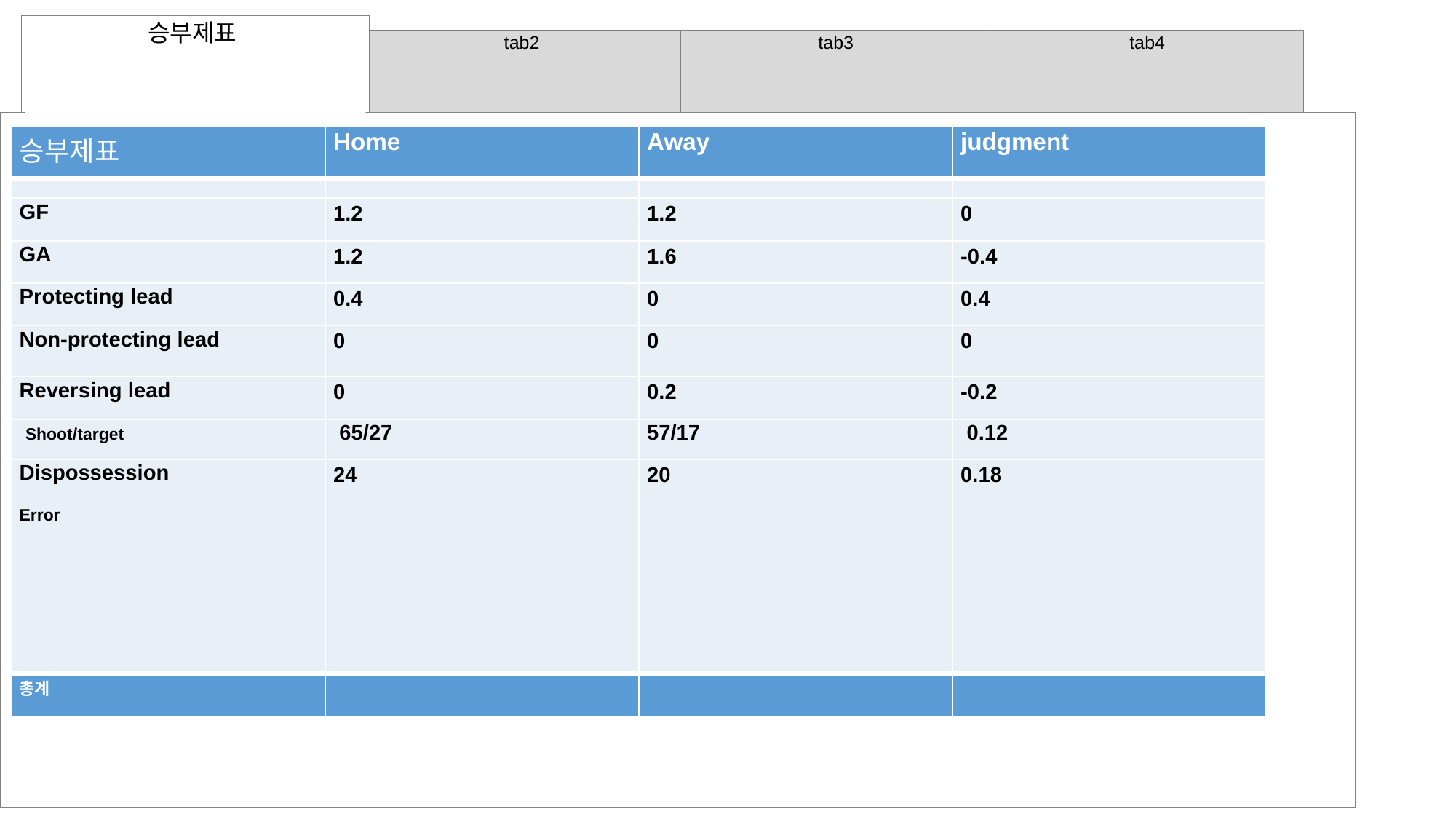

승부제표

tab2
tab3
tab4

| 승부제표 | Home | Away | judgment |
| --- | --- | --- | --- |
|  |  |  |  |
| GF | 1.2 | 1.2 | 0 |
| GA | 1.2 | 1.6 | -0.4 |
| Protecting lead | 0.4 | 0 | 0.4 |
| Non-protecting lead | 0 | 0 | 0 |
| Reversing lead | 0 | 0.2 | -0.2 |
| Shoot/target | 65/27 | 57/17 | 0.12 |
| Dispossession Error | 24 | 20 | 0.18 |
| 총계 |  |  |  |